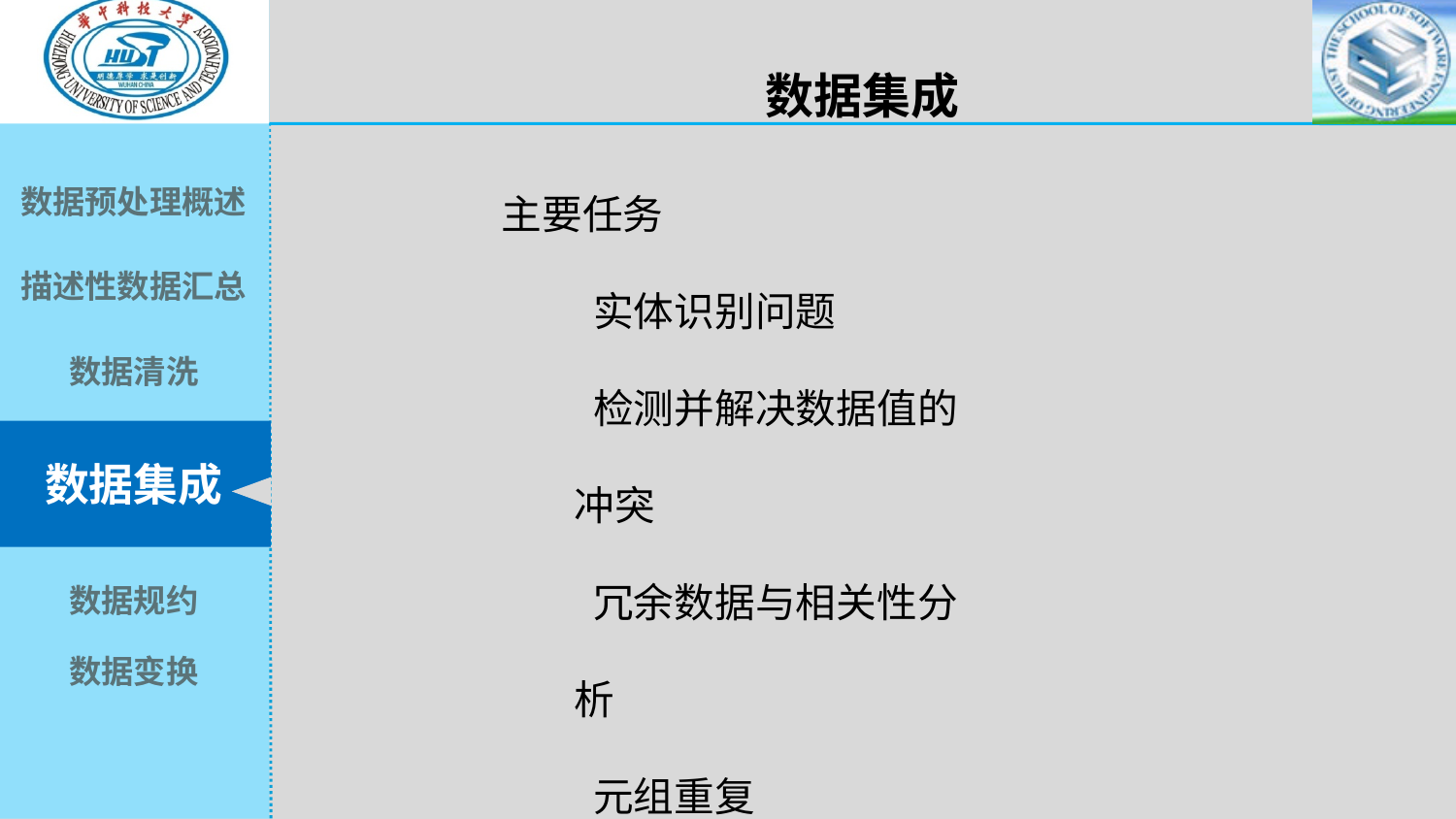

数据集成
主要任务
 实体识别问题
 检测并解决数据值的冲突
 冗余数据与相关性分析
 元组重复